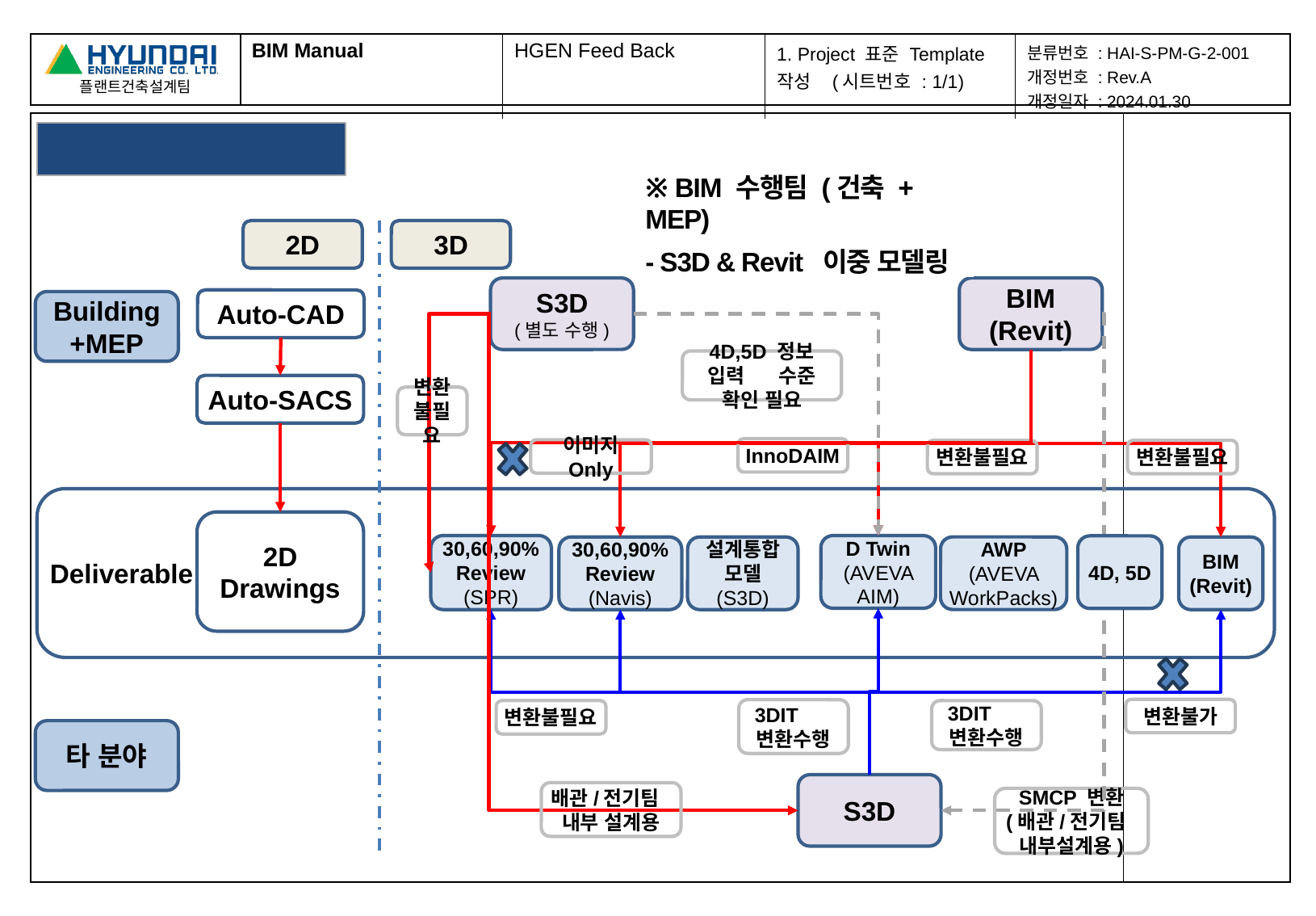

| BIM Manual | HGEN Feed Back | 1. Project 표준 Template 작성 (시트번호 : 1/1) | 분류번호 : HAI-S-PM-G-2-001 개정번호 : Rev.A 개정일자 : 2024.01.30 |
| --- | --- | --- | --- |
|  |  |
| --- | --- |
Digital Twin - BIM
※ BIM 수행팀 (건축 + MEP)
- S3D & Revit  이중 모델링
2D
3D
S3D
(별도 수행)
BIM (Revit)
Auto-CAD
Building
+MEP
4D,5D 정보 입력      수준 확인 필요
Auto-SACS
변환 불필요

InnoDAIM
이미지 Only
변환불필요
변환불필요
Deliverable
2D Drawings
30,60,90%
Review
(SPR)
D Twin
(AVEVA AIM)
4D, 5D
AWP
(AVEVA WorkPacks)
BIM
(Revit)
30,60,90%
Review
(Navis)
설계통합 모델
(S3D)

변환불가
3DIT       변환수행
변환불필요
3DIT       변환수행
타 분야
S3D
배관/전기팀   내부 설계용
SMCP 변환
(배관/전기팀   내부설계용)